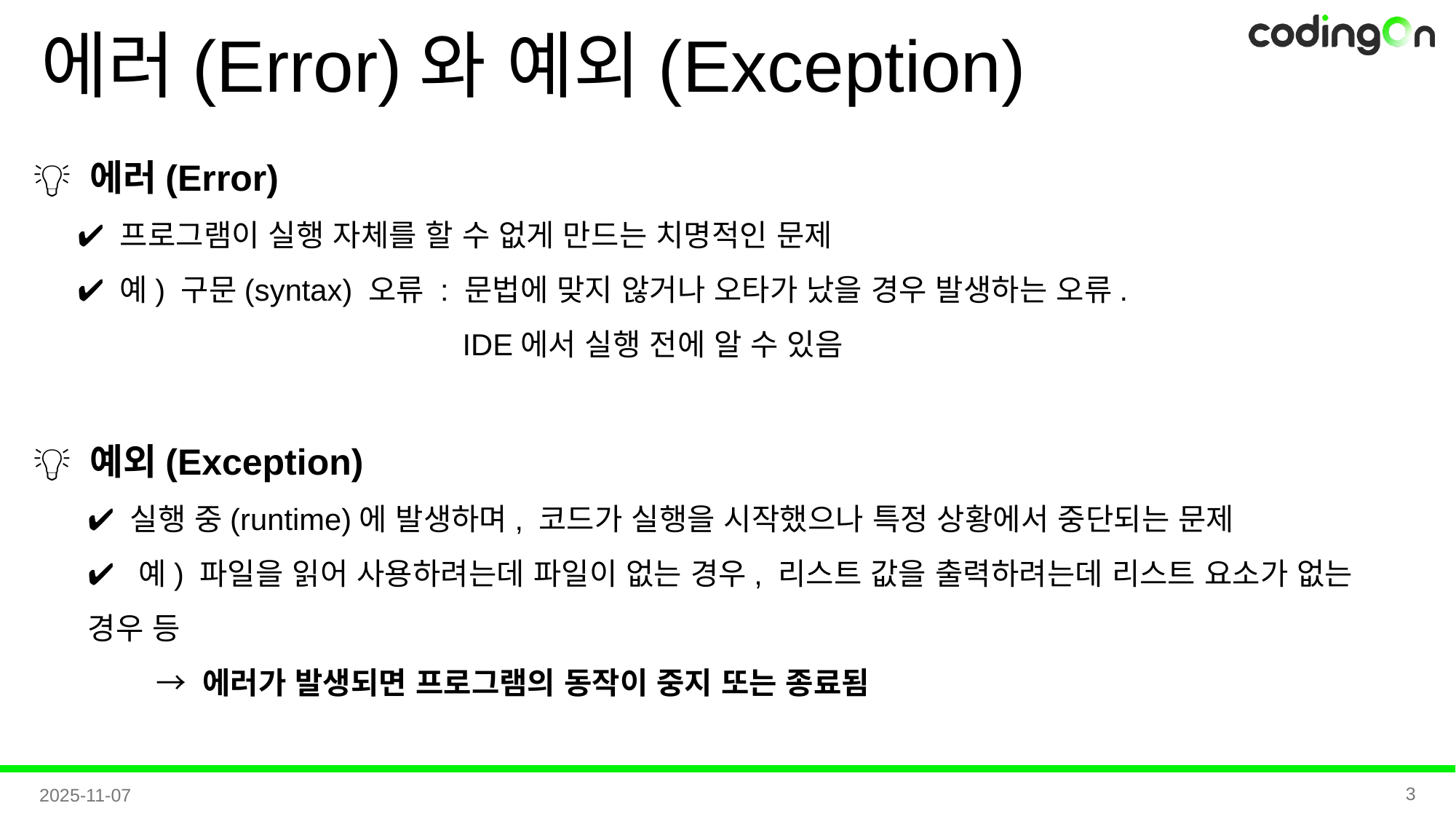

# 에러(Error)와 예외(Exception)
💡 에러(Error)
✔️ 프로그램이 실행 자체를 할 수 없게 만드는 치명적인 문제
✔️ 예) 구문(syntax) 오류 : 문법에 맞지 않거나 오타가 났을 경우 발생하는 오류.
                                              IDE에서 실행 전에 알 수 있음

💡 예외(Exception)
✔️ 실행 중(runtime)에 발생하며, 코드가 실행을 시작했으나 특정 상황에서 중단되는 문제
✔️  예) 파일을 읽어 사용하려는데 파일이 없는 경우, 리스트 값을 출력하려는데 리스트 요소가 없는 경우 등
        → 에러가 발생되면 프로그램의 동작이 중지 또는 종료됨
3
2025-11-07